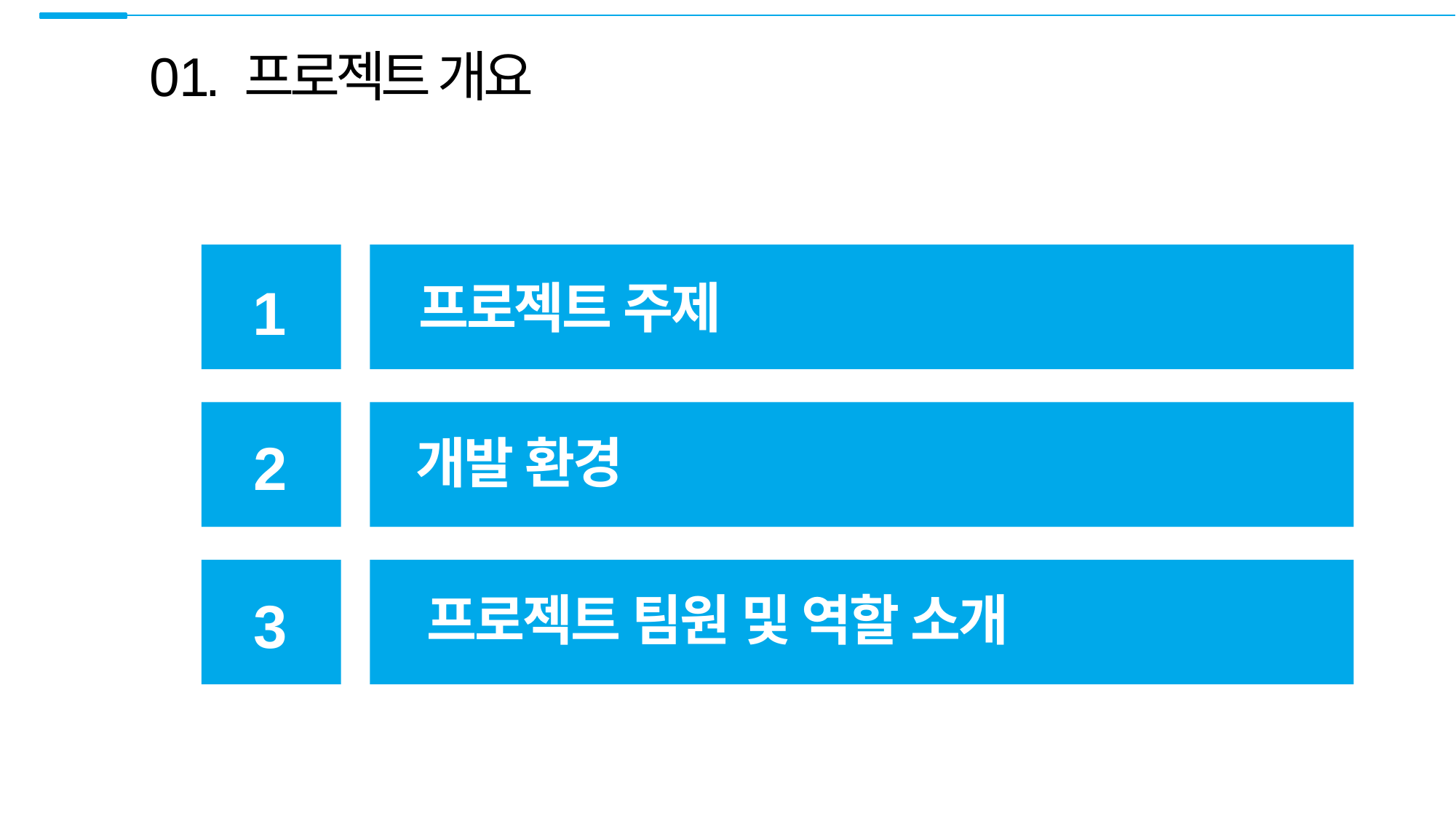

01. 프로젝트 개요

프로젝트 주제
1

개발 환경
2

프로젝트 팀원 및 역할 소개
3